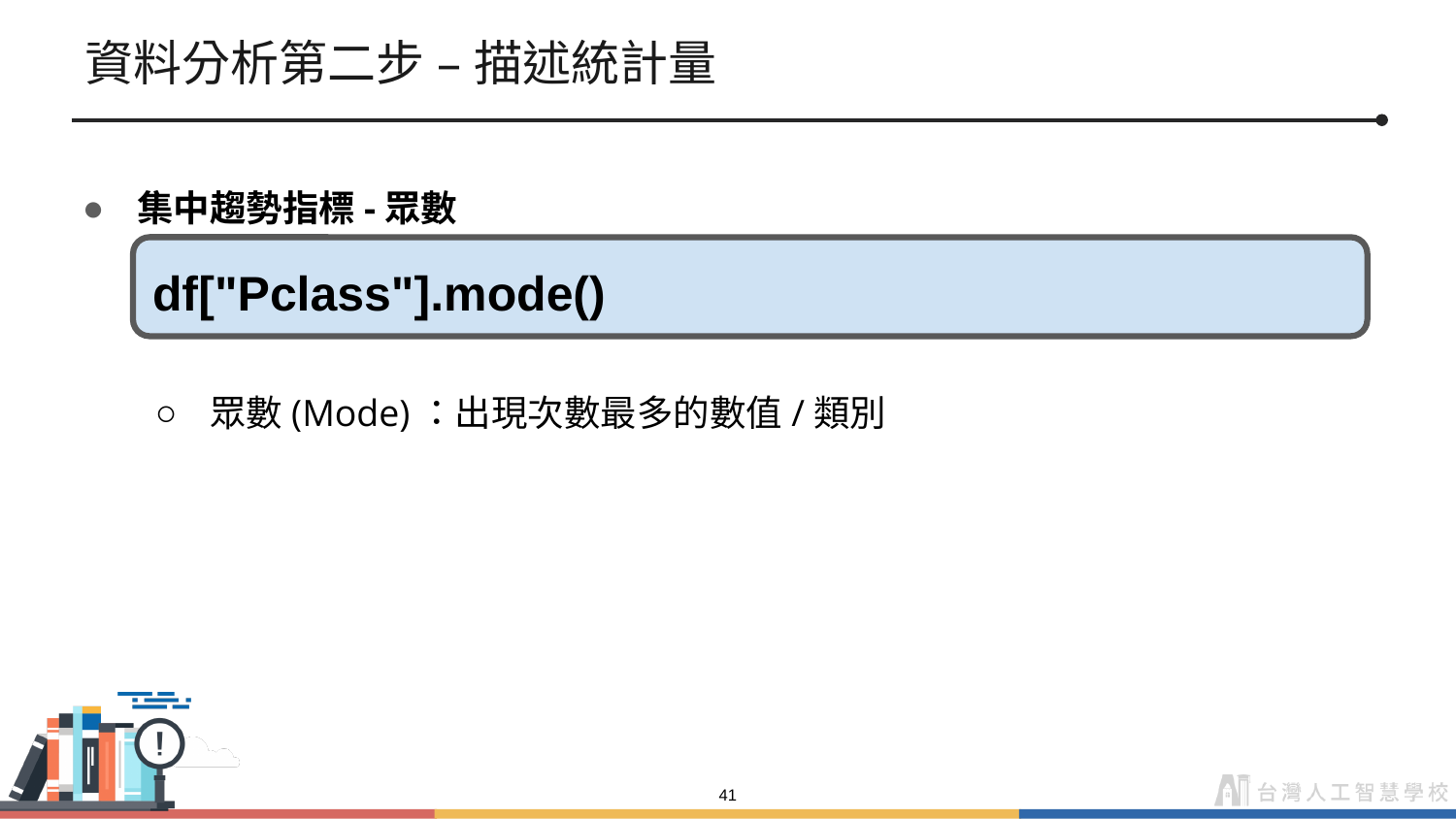

# 資料分析第二步 – 描述統計量
集中趨勢指標-眾數

眾數(Mode)：出現次數最多的數值/類別

df["Pclass"].mode()
41